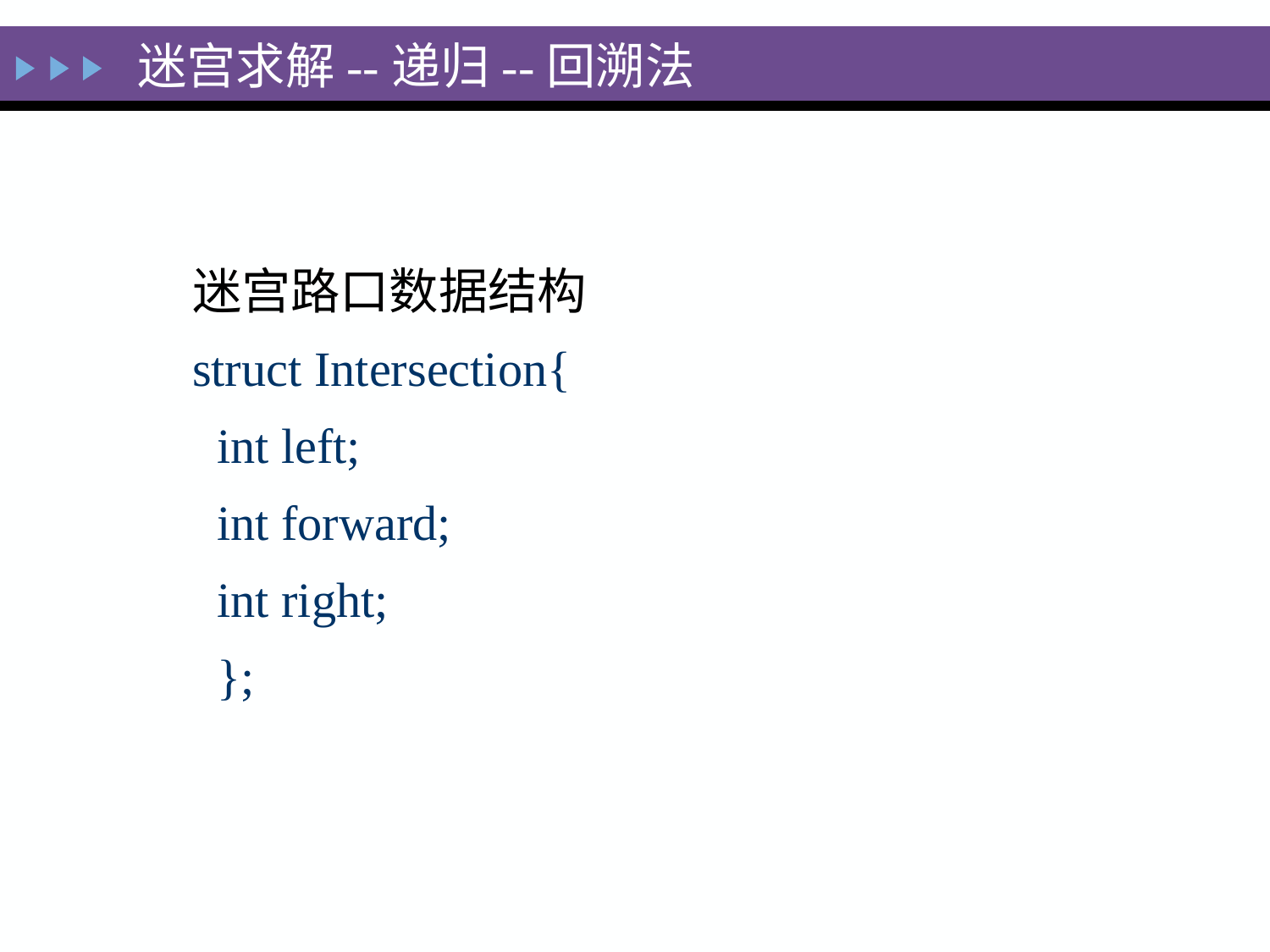

迷宫求解--递归--回溯法
迷宫路口数据结构
struct Intersection{
  int left;
  int forward;
  int right;
  };